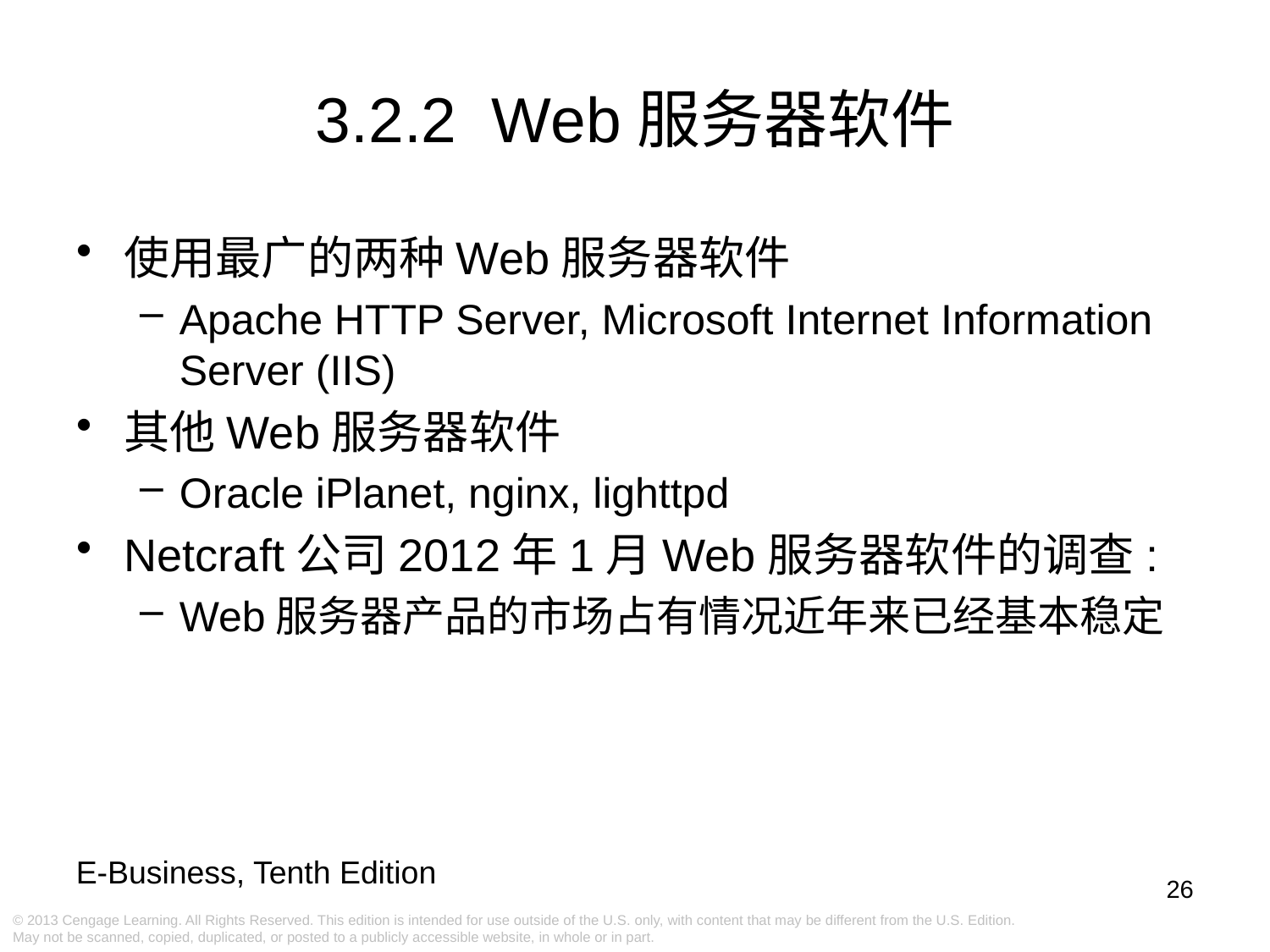

3.2.2  Web服务器软件
使用最广的两种Web服务器软件
Apache HTTP Server, Microsoft Internet Information Server (IIS)
其他Web服务器软件
Oracle iPlanet, nginx, lighttpd
Netcraft公司2012年1月Web服务器软件的调查:
Web服务器产品的市场占有情况近年来已经基本稳定
26